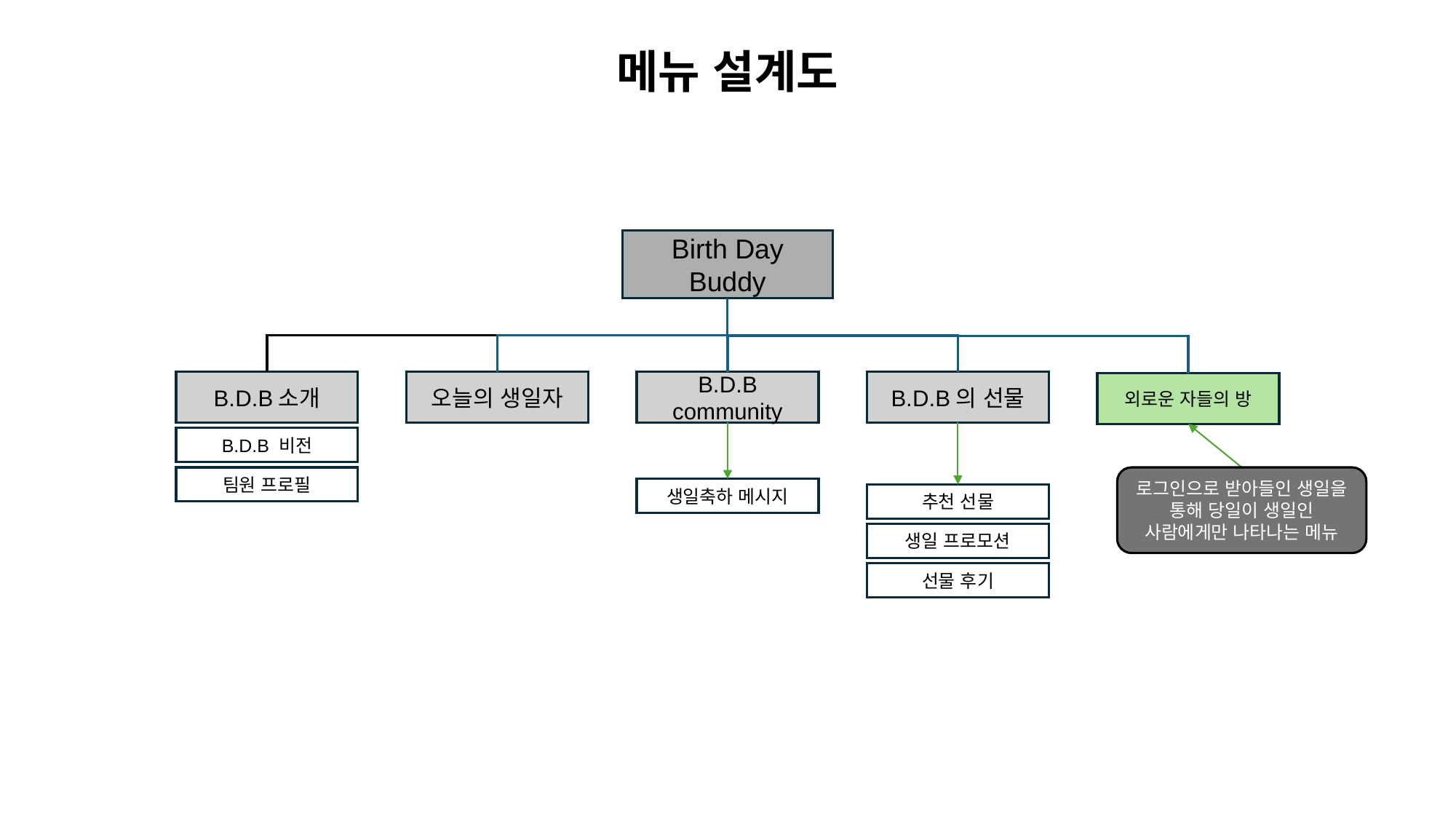

# 메뉴 설계도
Birth Day Buddy
B.D.B소개
오늘의 생일자
B.D.B community
B.D.B의 선물
외로운 자들의 방
B.D.B 비전
팀원 프로필
로그인으로 받아들인 생일을 통해 당일이 생일인 사람에게만 나타나는 메뉴
생일축하 메시지
추천 선물
생일 프로모션
선물 후기